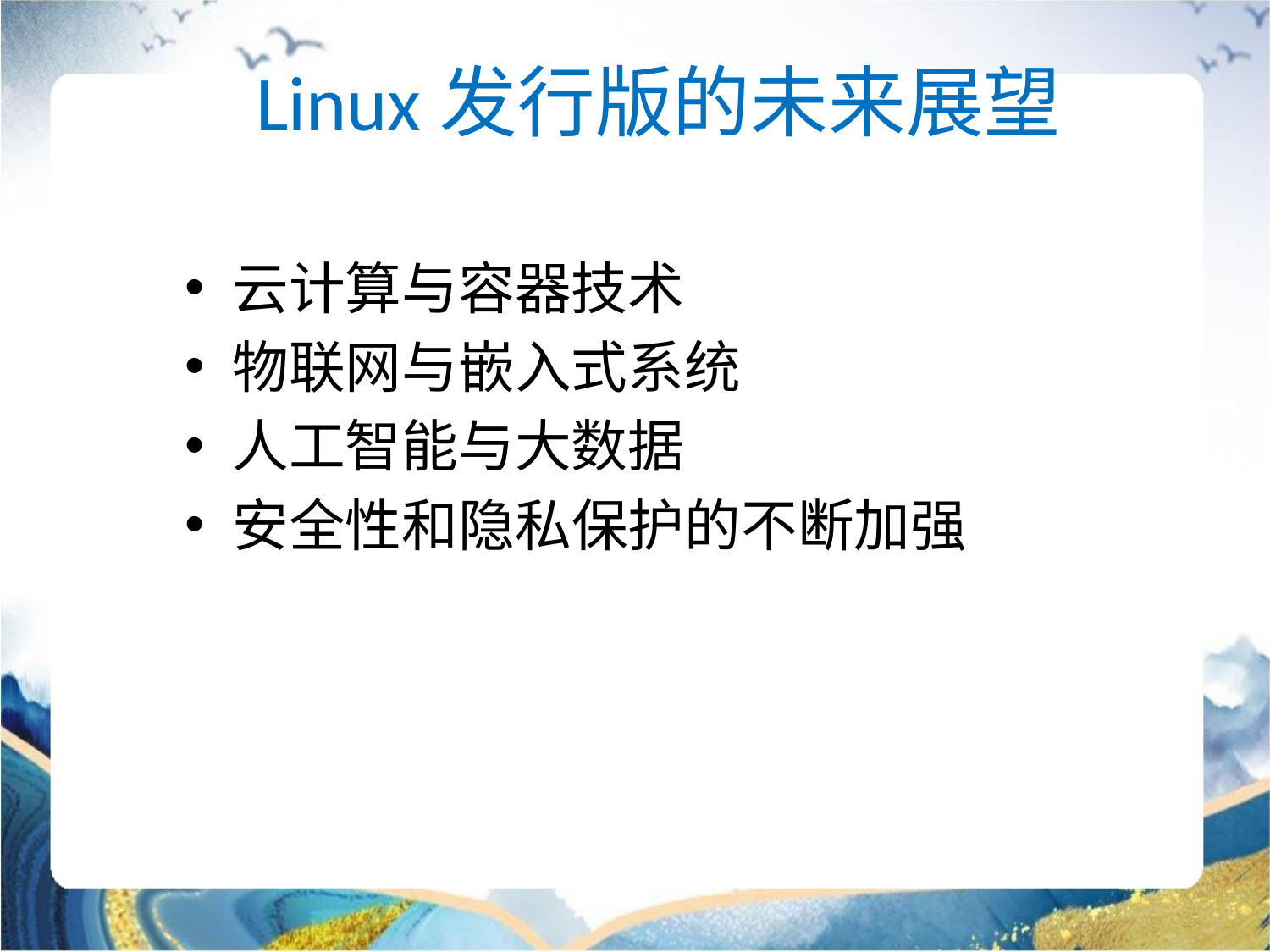

Linux发行版的未来展望
云计算与容器技术
物联网与嵌入式系统
人工智能与大数据
安全性和隐私保护的不断加强